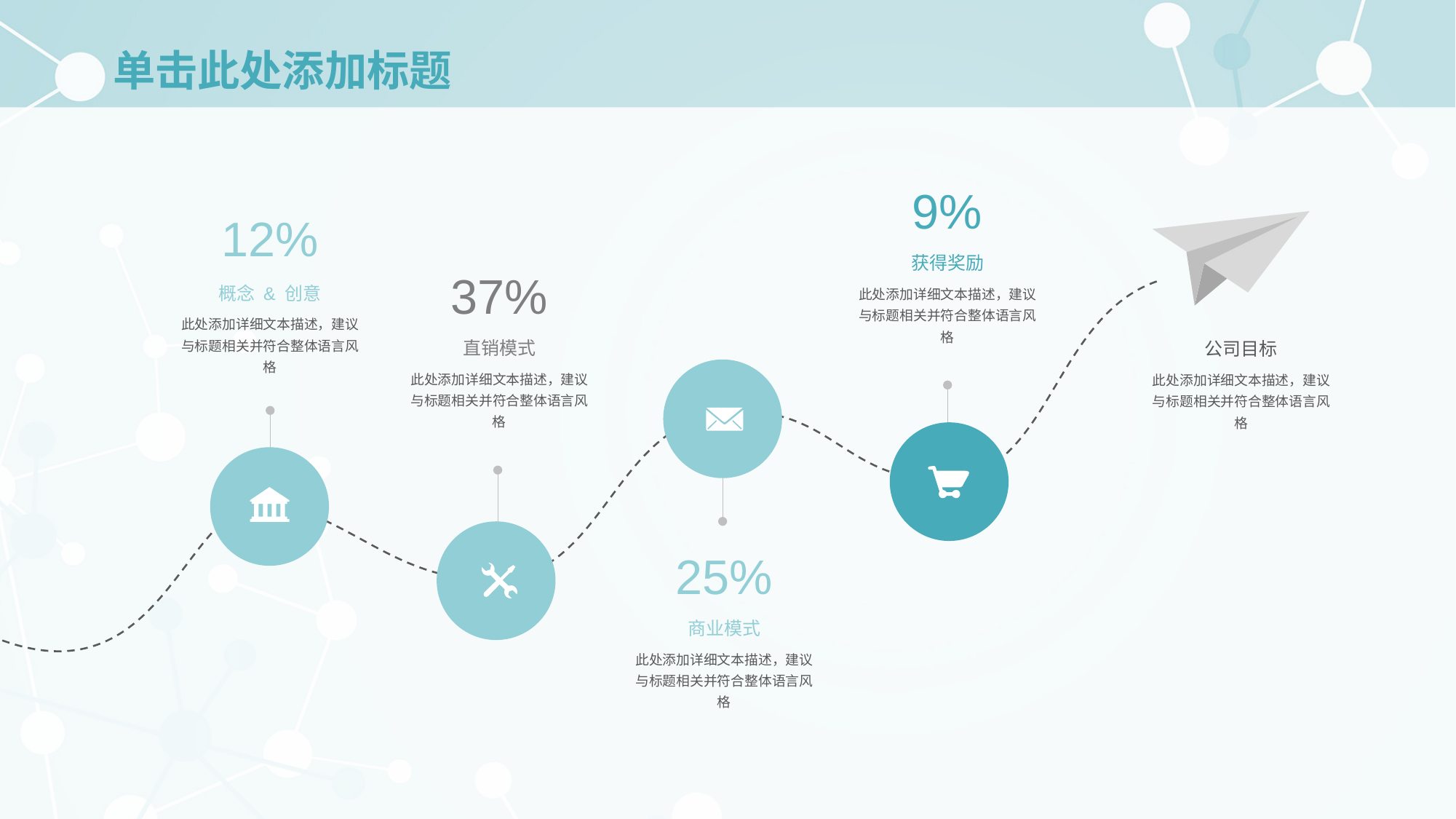

# 单击此处添加标题
9%
12%

获得奖励
37%

此处添加详细文本描述，建议与标题相关并符合整体语言风格
概念 & 创意
此处添加详细文本描述，建议与标题相关并符合整体语言风格
直销模式
公司目标

此处添加详细文本描述，建议与标题相关并符合整体语言风格
此处添加详细文本描述，建议与标题相关并符合整体语言风格

25%

商业模式
此处添加详细文本描述，建议与标题相关并符合整体语言风格